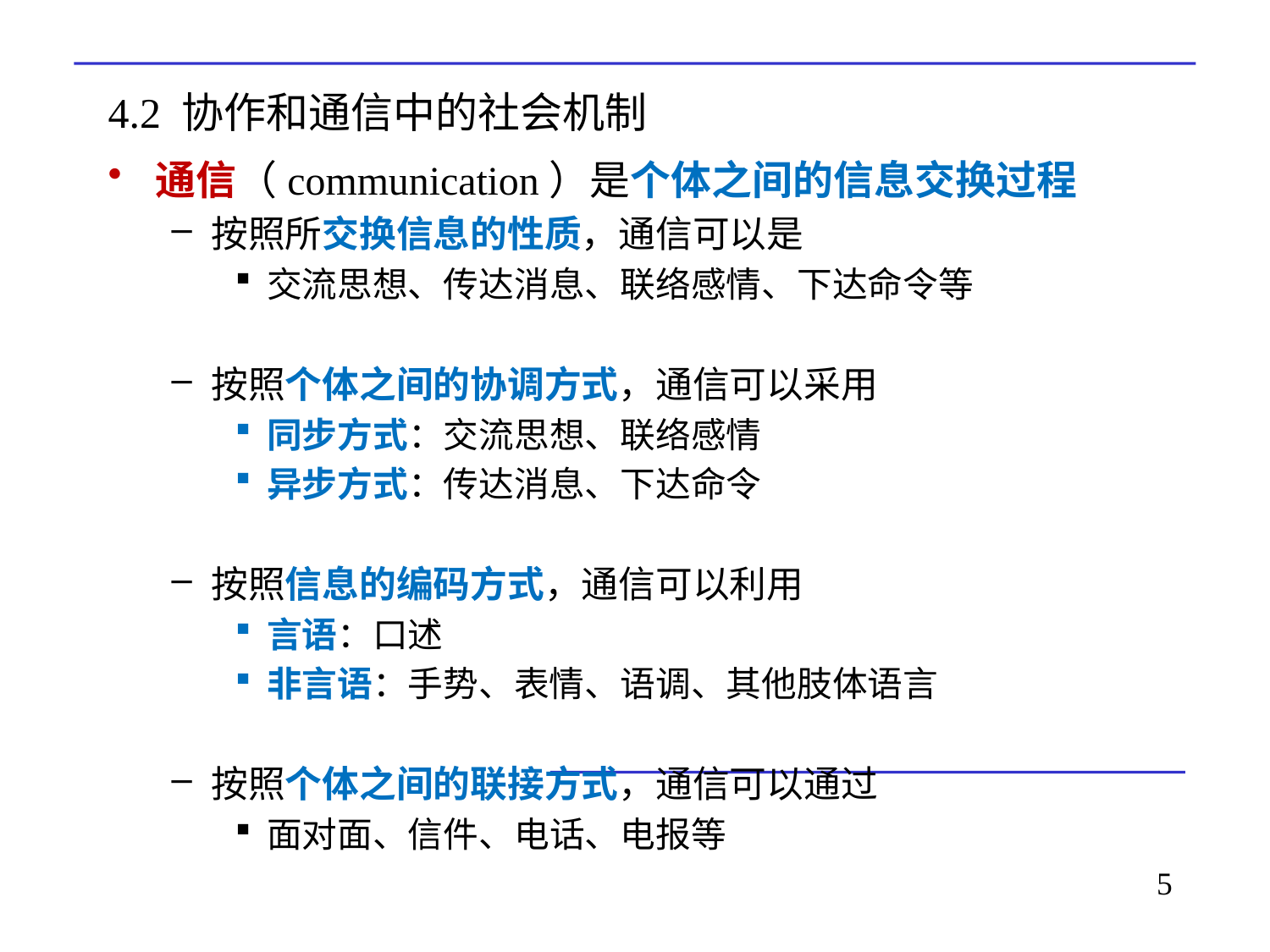

# 4.2 协作和通信中的社会机制
通信（communication）是个体之间的信息交换过程
按照所交换信息的性质，通信可以是
交流思想、传达消息、联络感情、下达命令等

按照个体之间的协调方式，通信可以采用
同步方式：交流思想、联络感情
异步方式：传达消息、下达命令

按照信息的编码方式，通信可以利用
言语：口述
非言语：手势、表情、语调、其他肢体语言

按照个体之间的联接方式，通信可以通过
面对面、信件、电话、电报等
5